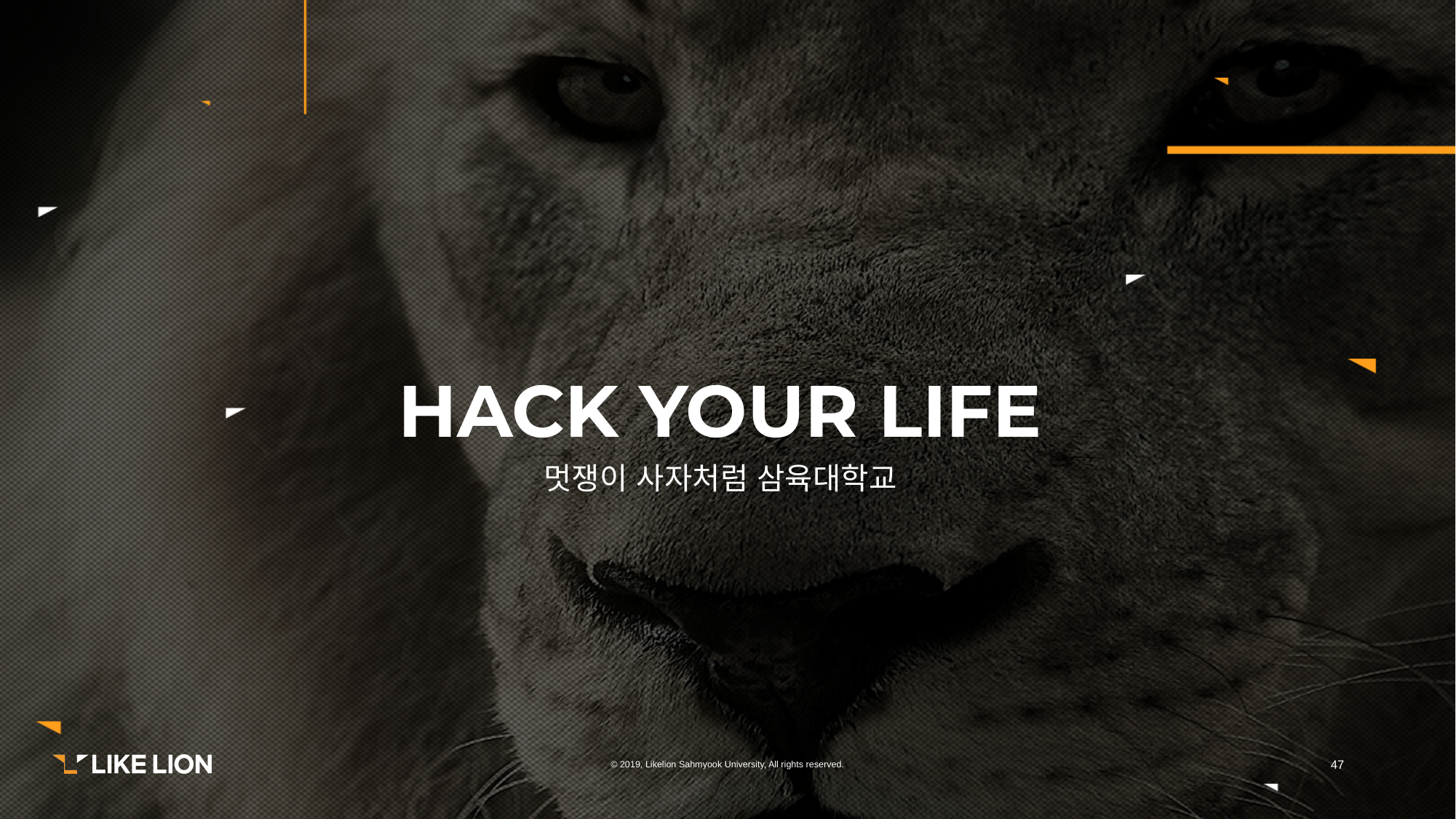

HACK YOUR LIFE
멋쟁이 사자처럼 삼육대학교
47